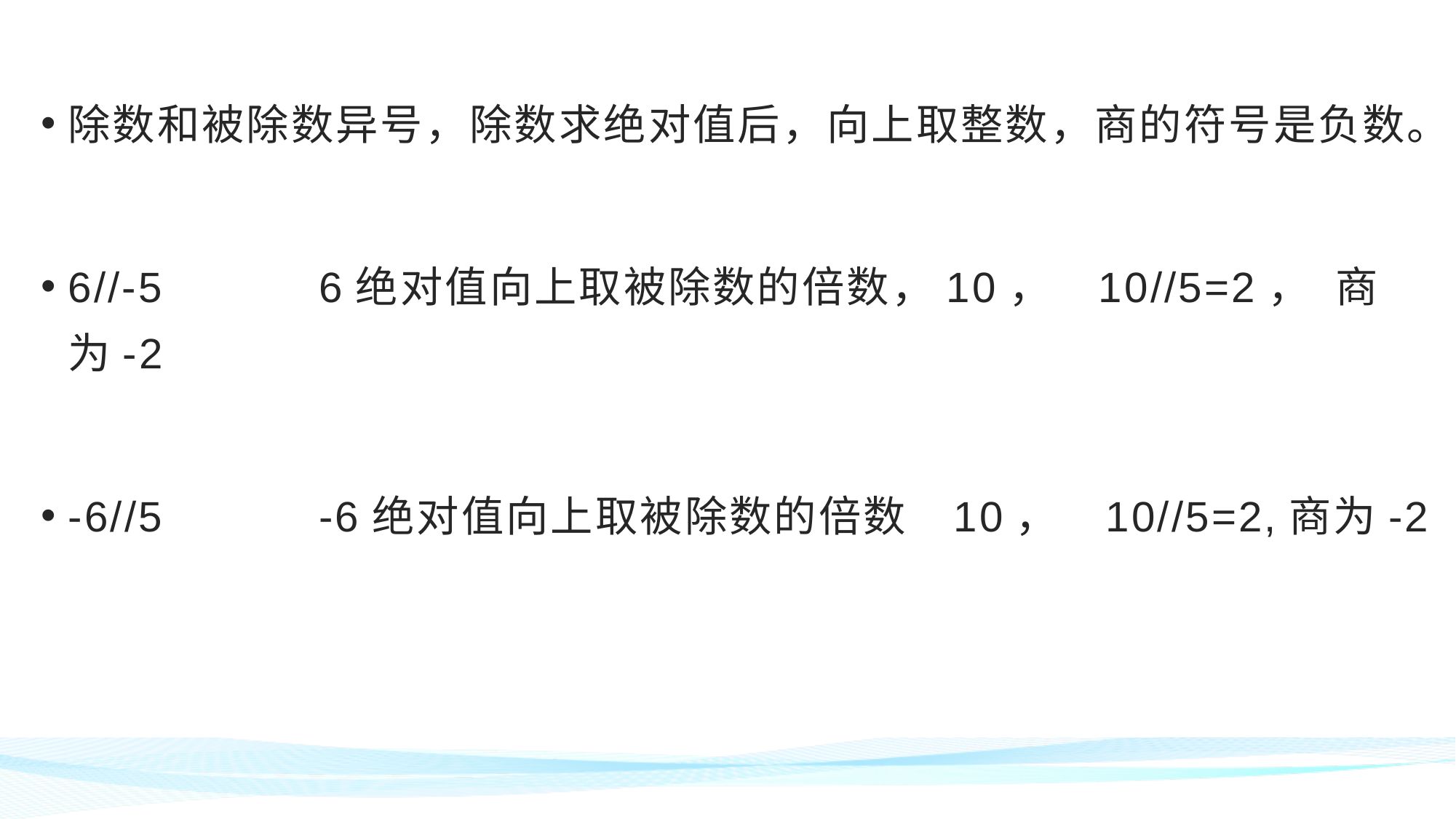

除数和被除数异号，除数求绝对值后，向上取整数，商的符号是负数。

6//-5           6绝对值向上取被除数的倍数，10，   10//5=2，  商为-2

-6//5           -6绝对值向上取被除数的倍数   10，   10//5=2,商为-2